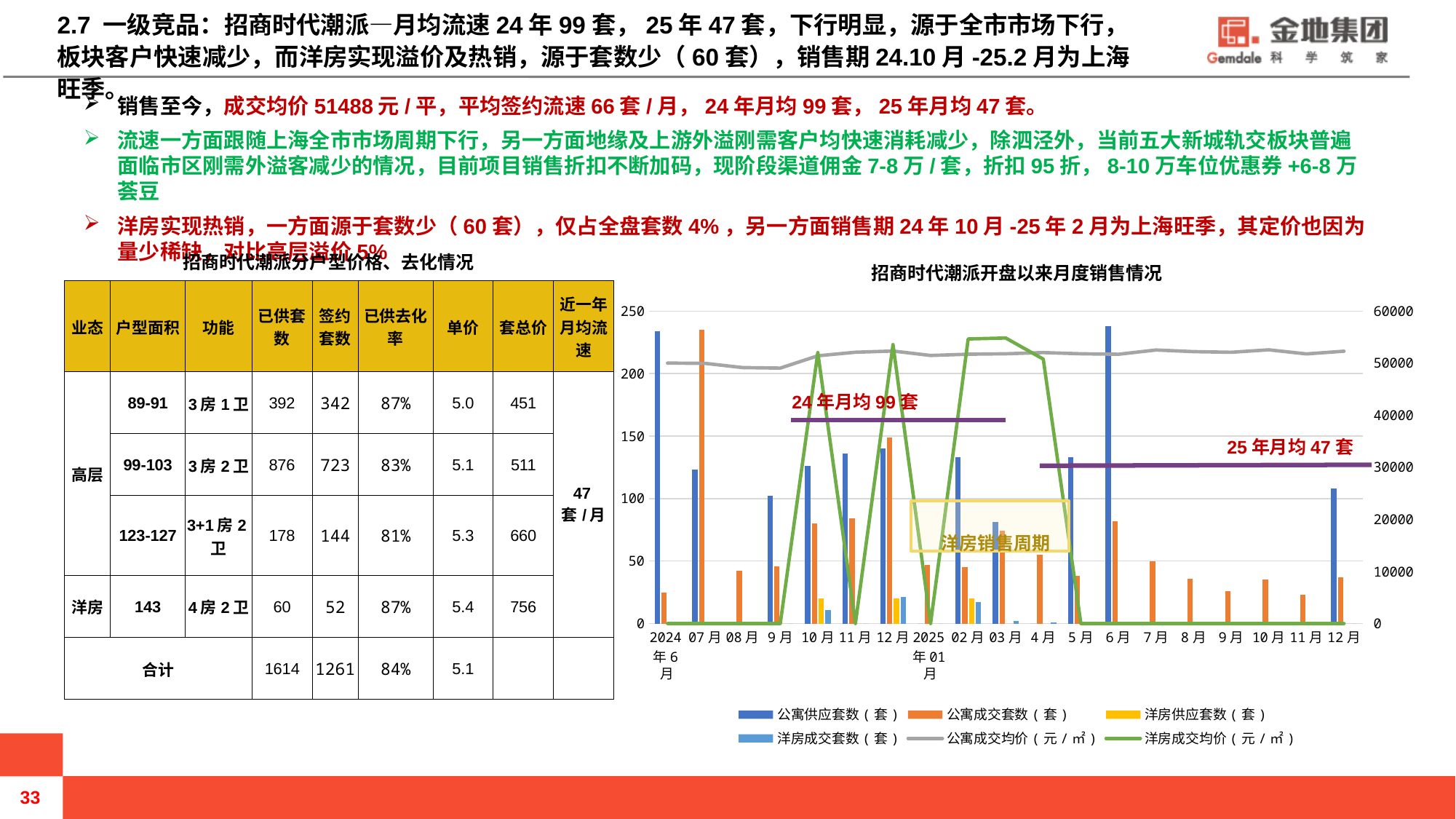

# 2.7 一级竞品：招商时代潮派—月均流速24年99套，25年47套，下行明显，源于全市市场下行，板块客户快速减少，而洋房实现溢价及热销，源于套数少（60套），销售期24.10月-25.2月为上海旺季。
销售至今，成交均价51488元/平，平均签约流速66套/月，24年月均99套，25年月均47套。
流速一方面跟随上海全市市场周期下行，另一方面地缘及上游外溢刚需客户均快速消耗减少，除泗泾外，当前五大新城轨交板块普遍面临市区刚需外溢客减少的情况，目前项目销售折扣不断加码，现阶段渠道佣金7-8万/套，折扣95折，8-10万车位优惠券+6-8万荟豆
洋房实现热销，一方面源于套数少（60套），仅占全盘套数4%，另一方面销售期24年10月-25年2月为上海旺季，其定价也因为量少稀缺，对比高层溢价5%

### Chart: 招商时代潮派开盘以来月度销售情况

| Category | 公寓供应套数(套) | 公寓成交套数(套) | 洋房供应套数(套) | 洋房成交套数(套) | 公寓成交均价(元/㎡) | 洋房成交均价(元/㎡) |
|---|---|---|---|---|---|---|
| 2024年6月 | 234.0 | 25.0 | 0.0 | 0.0 | 50023.0 | 0.0 |
| 07月 | 123.0 | 235.0 | 0.0 | 0.0 | 49969.0 | 0.0 |
| 08月 | 0.0 | 42.0 | 0.0 | 0.0 | 49157.0 | 0.0 |
| 9月 | 102.0 | 46.0 | 0.0 | 0.0 | 49061.0 | 0.0 |
| 10月 | 126.0 | 80.0 | 20.0 | 11.0 | 51420.0 | 52038.0 |
| 11月 | 136.0 | 84.0 | 0.0 | 0.0 | 52106.0 | 0.0 |
| 12月 | 140.0 | 149.0 | 20.0 | 21.0 | 52337.0 | 53571.0 |
| 2025年01月 | 0.0 | 47.0 | 0.0 | 0.0 | 51486.0 | 0.0 |
| 02月 | 133.0 | 45.0 | 20.0 | 17.0 | 51722.0 | 54654.0 |
| 03月 | 81.0 | 74.0 | 0.0 | 2.0 | 51805.0 | 54835.0 |
| 4月 | 0.0 | 55.0 | 0.0 | 1.0 | 52040.0 | 50785.0 |
| 5月 | 133.0 | 38.0 | 0.0 | 0.0 | 51807.0 | 0.0 |
| 6月 | 238.0 | 82.0 | 0.0 | 0.0 | 51719.0 | 0.0 |
| 7月 | 0.0 | 50.0 | 0.0 | 0.0 | 52533.0 | 0.0 |
| 8月 | 0.0 | 36.0 | 0.0 | 0.0 | 52222.0 | 0.0 |
| 9月 | 0.0 | 26.0 | 0.0 | 0.0 | 52096.0 | 0.0 |
| 10月 | 0.0 | 35.0 | 0.0 | 0.0 | 52566.0 | 0.0 |
| 11月 | 0.0 | 23.0 | 0.0 | 0.0 | 51780.0 | 0.0 |
| 12月 | 108.0 | 37.0 | 0.0 | 0.0 | 52302.0 | 0.0 |
招商时代潮派分户型价格、去化情况
| 业态 | 户型面积 | 功能 | 已供套数 | 签约套数 | 已供去化率 | 单价 | 套总价 | 近一年月均流速 |
| --- | --- | --- | --- | --- | --- | --- | --- | --- |
| 高层 | 89-91 | 3房1卫 | 392 | 342 | 87% | 5.0 | 451 | 47套/月 |
|  | 99-103 | 3房2卫 | 876 | 723 | 83% | 5.1 | 511 |  |
|  | 123-127 | 3+1房2卫 | 178 | 144 | 81% | 5.3 | 660 |  |
| 洋房 | 143 | 4房2卫 | 60 | 52 | 87% | 5.4 | 756 |  |
| 合计 |  |  | 1614 | 1261 | 84% | 5.1 |  |  |
24年月均99套
25年月均47套

洋房销售周期